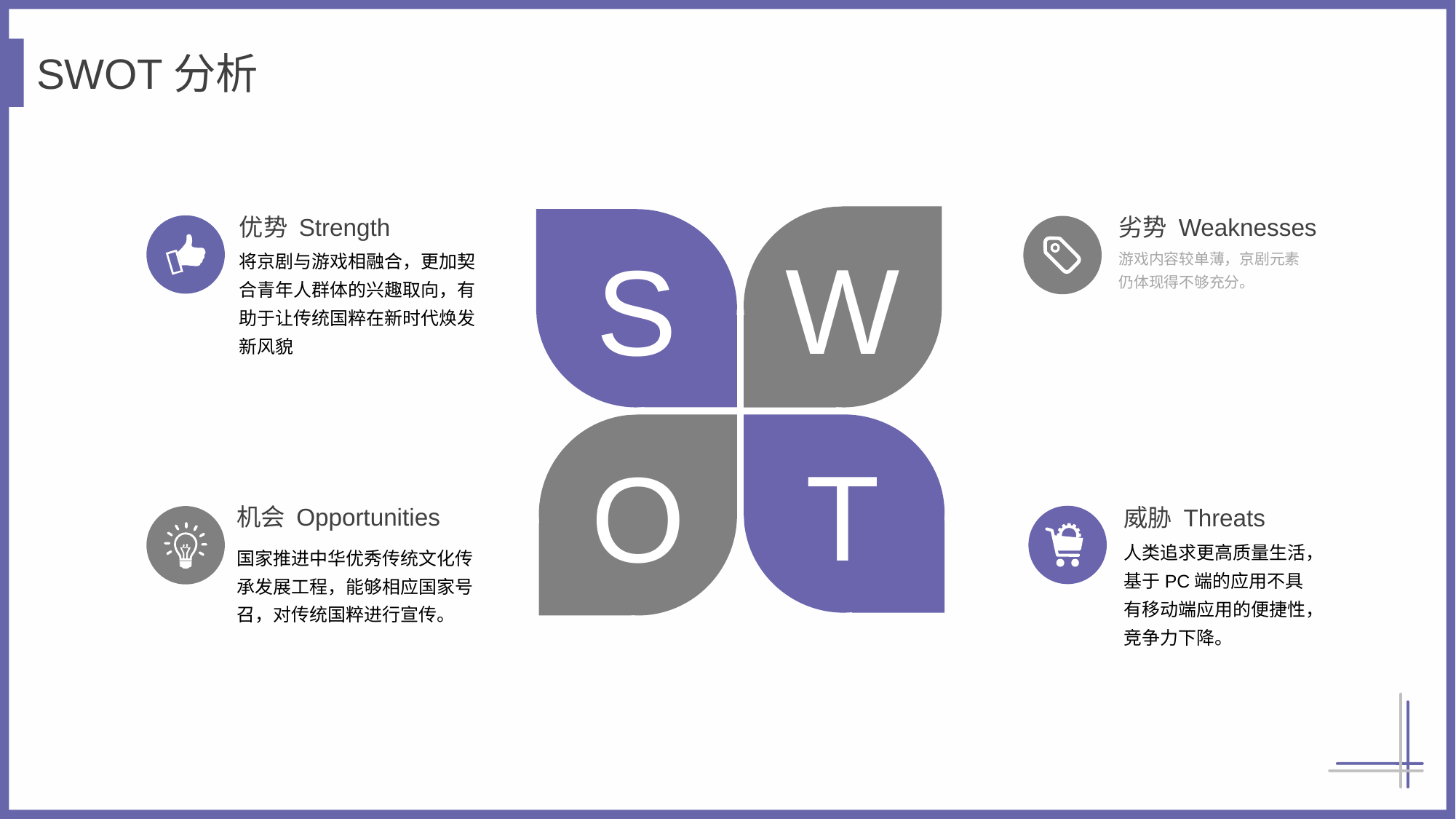

SWOT分析
优势 Strength

劣势 Weaknesses

W
S

将京剧与游戏相融合，更加契合青年人群体的兴趣取向，有助于让传统国粹在新时代焕发新风貌
游戏内容较单薄，京剧元素仍体现得不够充分。

T
O
机会 Opportunities
威胁 Threats

人类追求更高质量生活，基于PC端的应用不具有移动端应用的便捷性，竞争力下降。
国家推进中华优秀传统文化传承发展工程，能够相应国家号召，对传统国粹进行宣传。